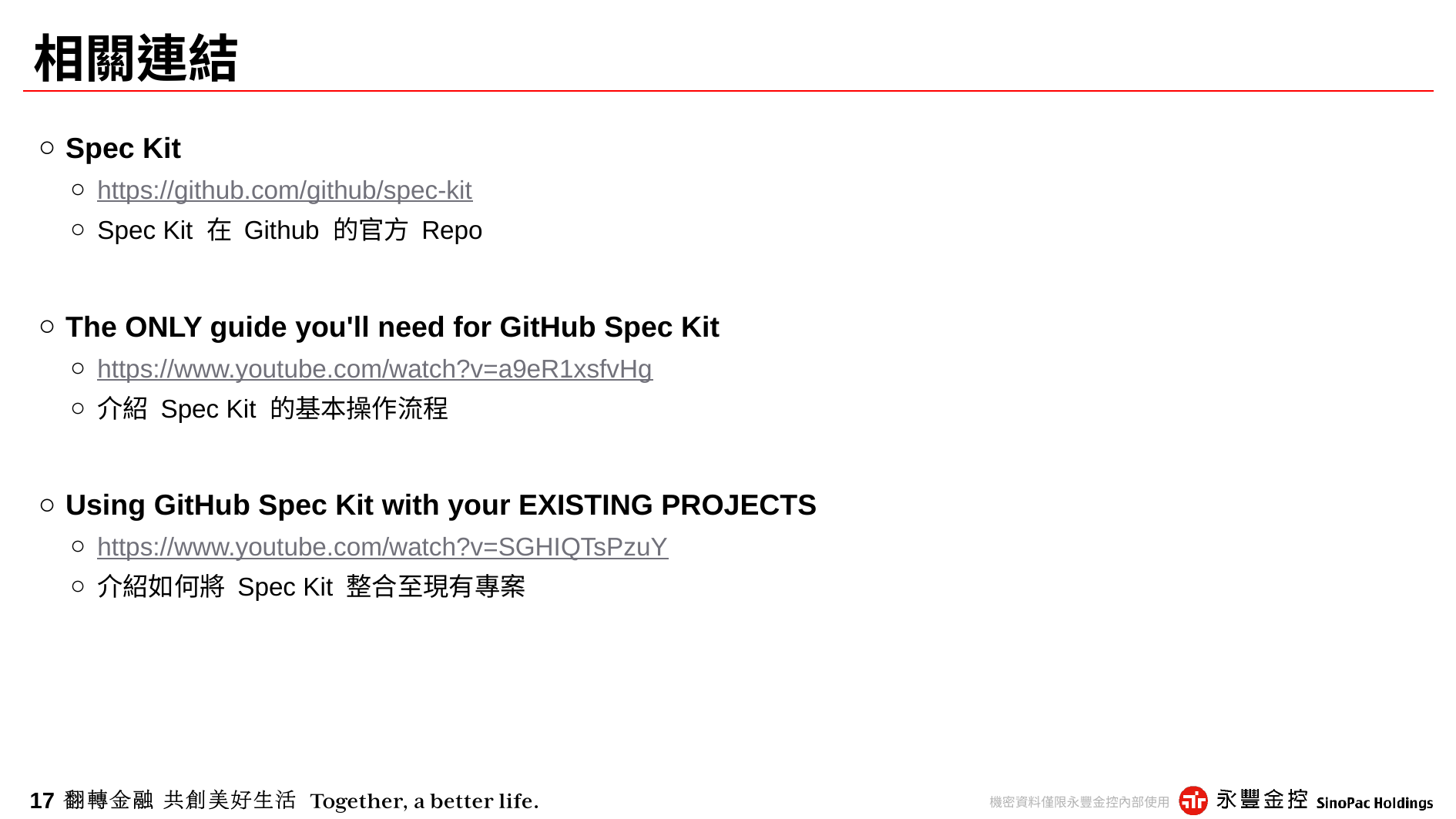

# 相關連結
Spec Kit
https://github.com/github/spec-kit
Spec Kit 在 Github 的官方 Repo

The ONLY guide you'll need for GitHub Spec Kit
https://www.youtube.com/watch?v=a9eR1xsfvHg
介紹 Spec Kit 的基本操作流程

Using GitHub Spec Kit with your EXISTING PROJECTS
https://www.youtube.com/watch?v=SGHIQTsPzuY
介紹如何將 Spec Kit 整合至現有專案